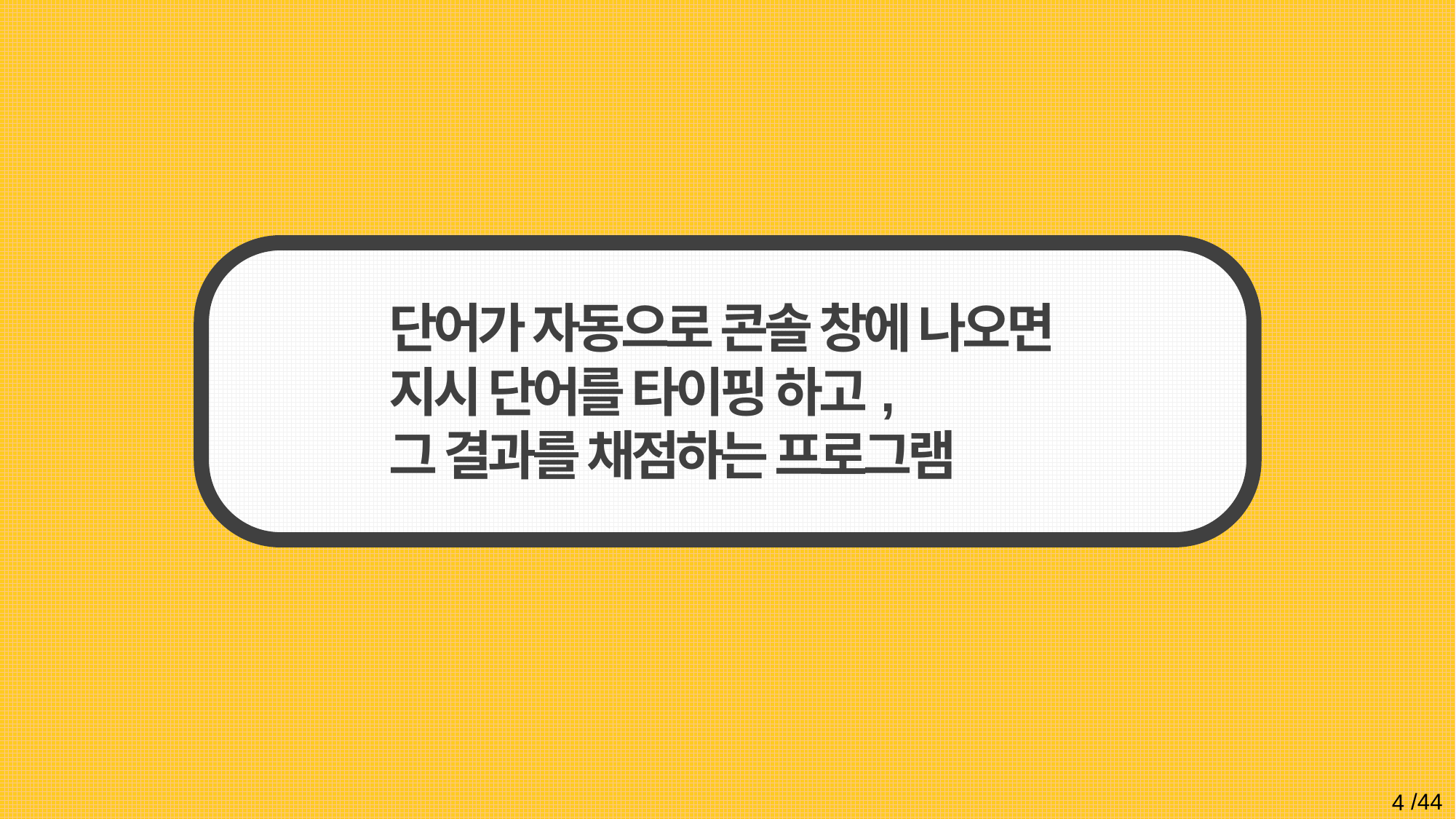

단어가 자동으로 콘솔 창에 나오면
지시 단어를 타이핑 하고,
그 결과를 채점하는 프로그램
4